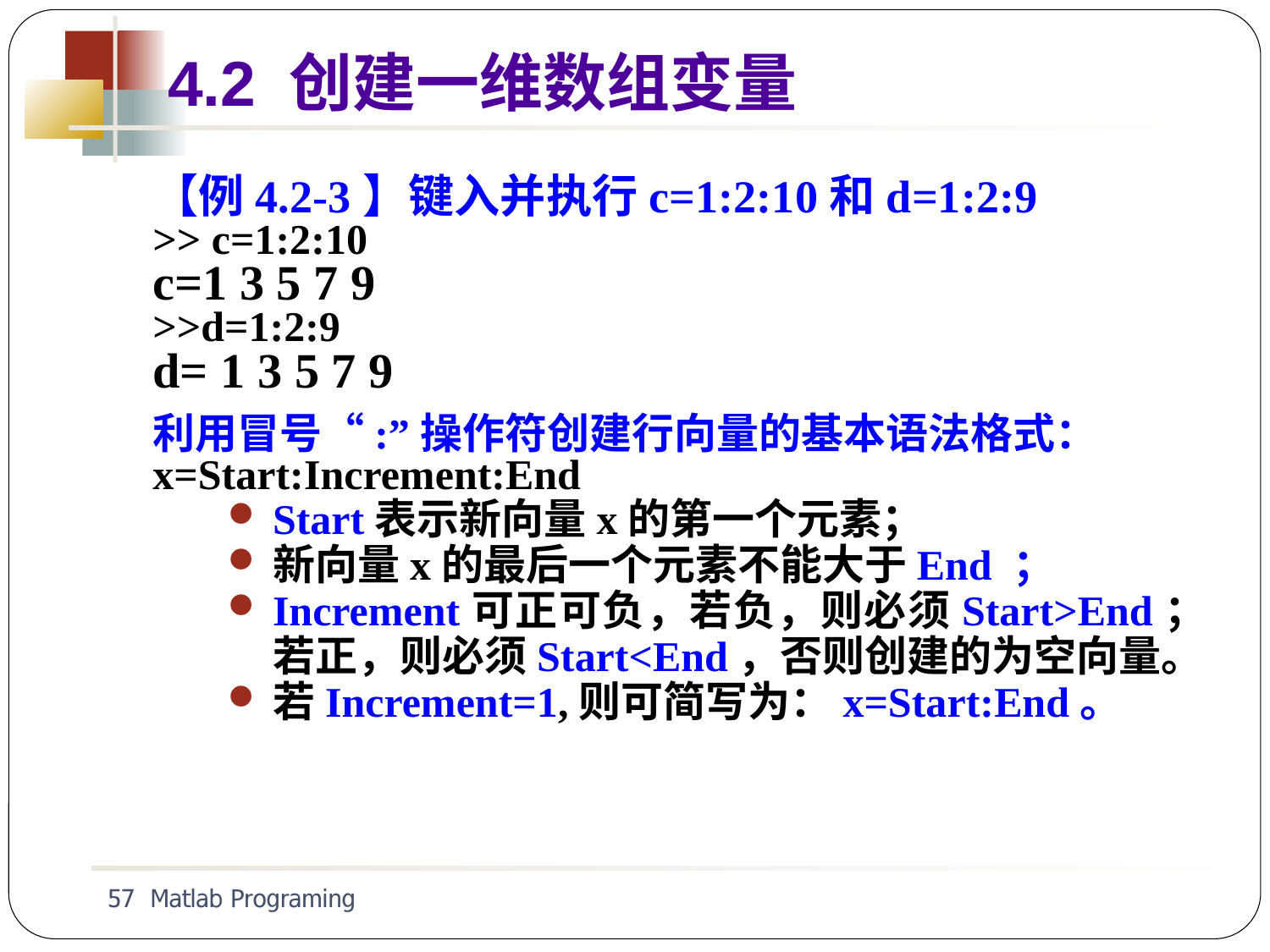

4.2 创建一维数组变量
【例4.2-3】键入并执行c=1:2:10和d=1:2:9
>> c=1:2:10
c=1 3 5 7 9
>>d=1:2:9
d= 1 3 5 7 9
利用冒号“:”操作符创建行向量的基本语法格式：
x=Start:Increment:End
Start表示新向量x的第一个元素；
新向量x的最后一个元素不能大于End ；
Increment可正可负，若负，则必须Start>End；若正，则必须Start<End，否则创建的为空向量。
若Increment=1,则可简写为：x=Start:End。

57  Matlab Programing